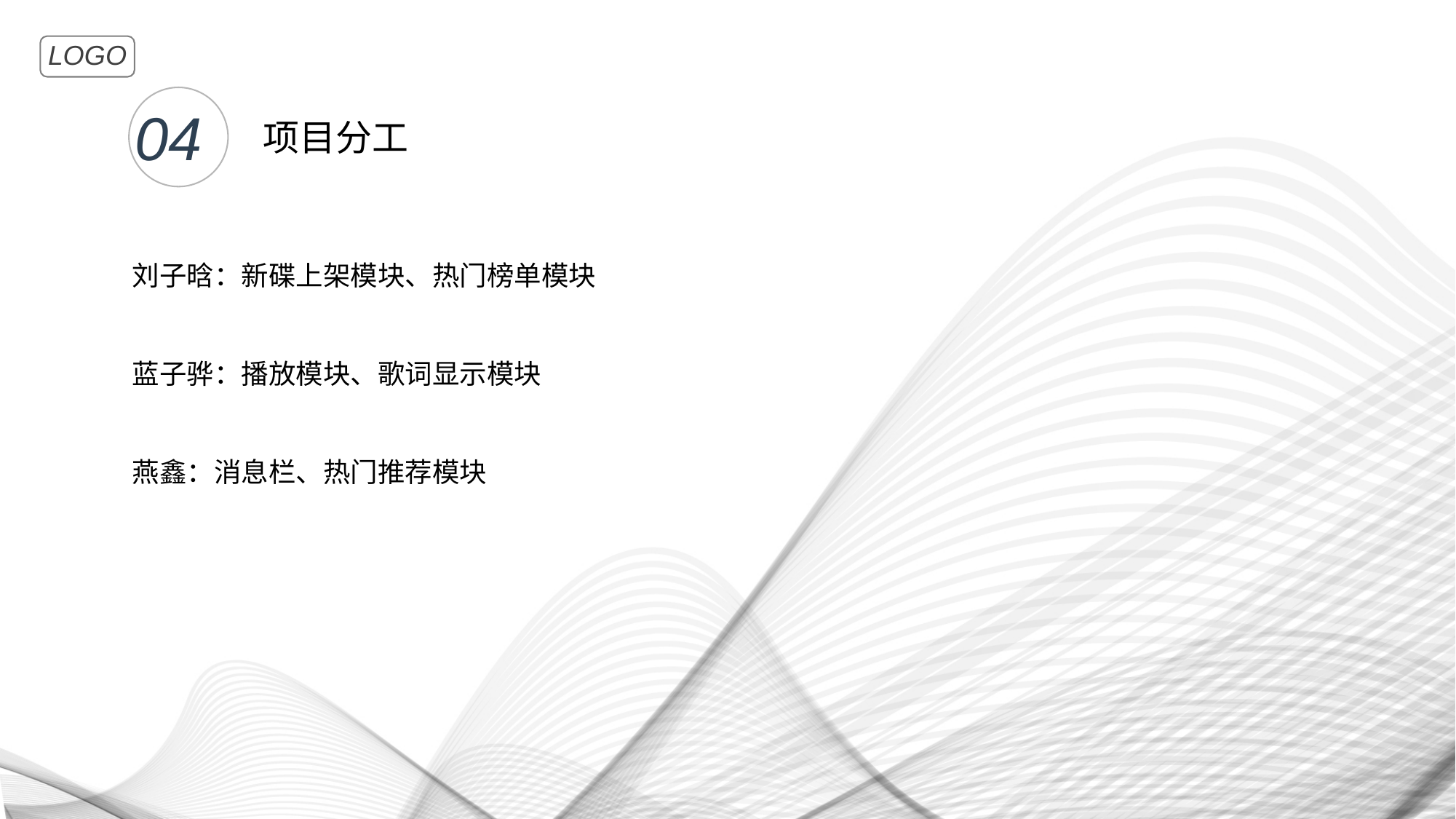

04
项目分工
刘子晗：新碟上架模块、热门榜单模块

蓝子骅：播放模块、歌词显示模块

燕鑫：消息栏、热门推荐模块